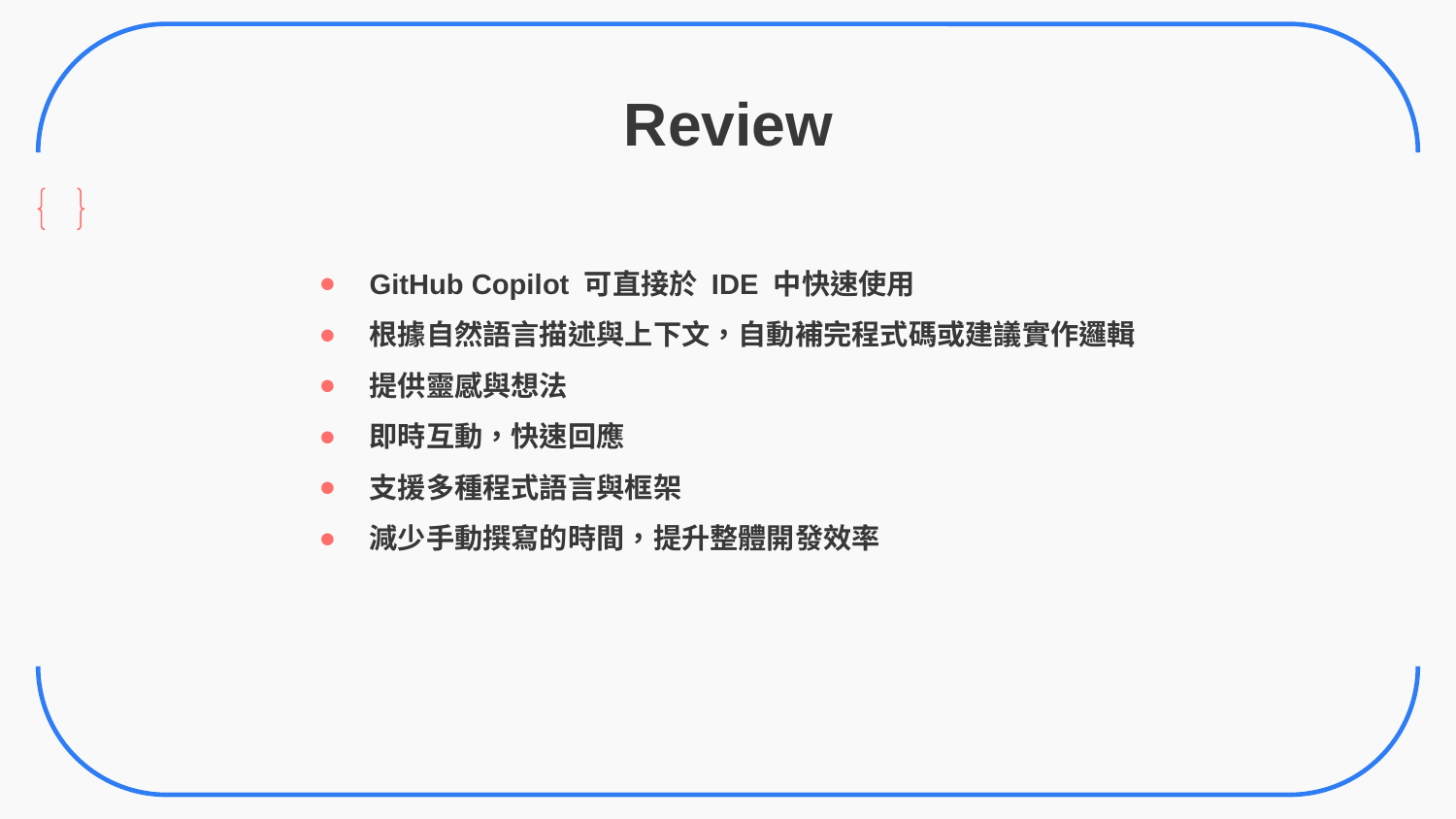

# Review
GitHub Copilot 可直接於 IDE 中快速使用
根據自然語言描述與上下文，自動補完程式碼或建議實作邏輯
提供靈感與想法
即時互動，快速回應
支援多種程式語言與框架
減少手動撰寫的時間，提升整體開發效率